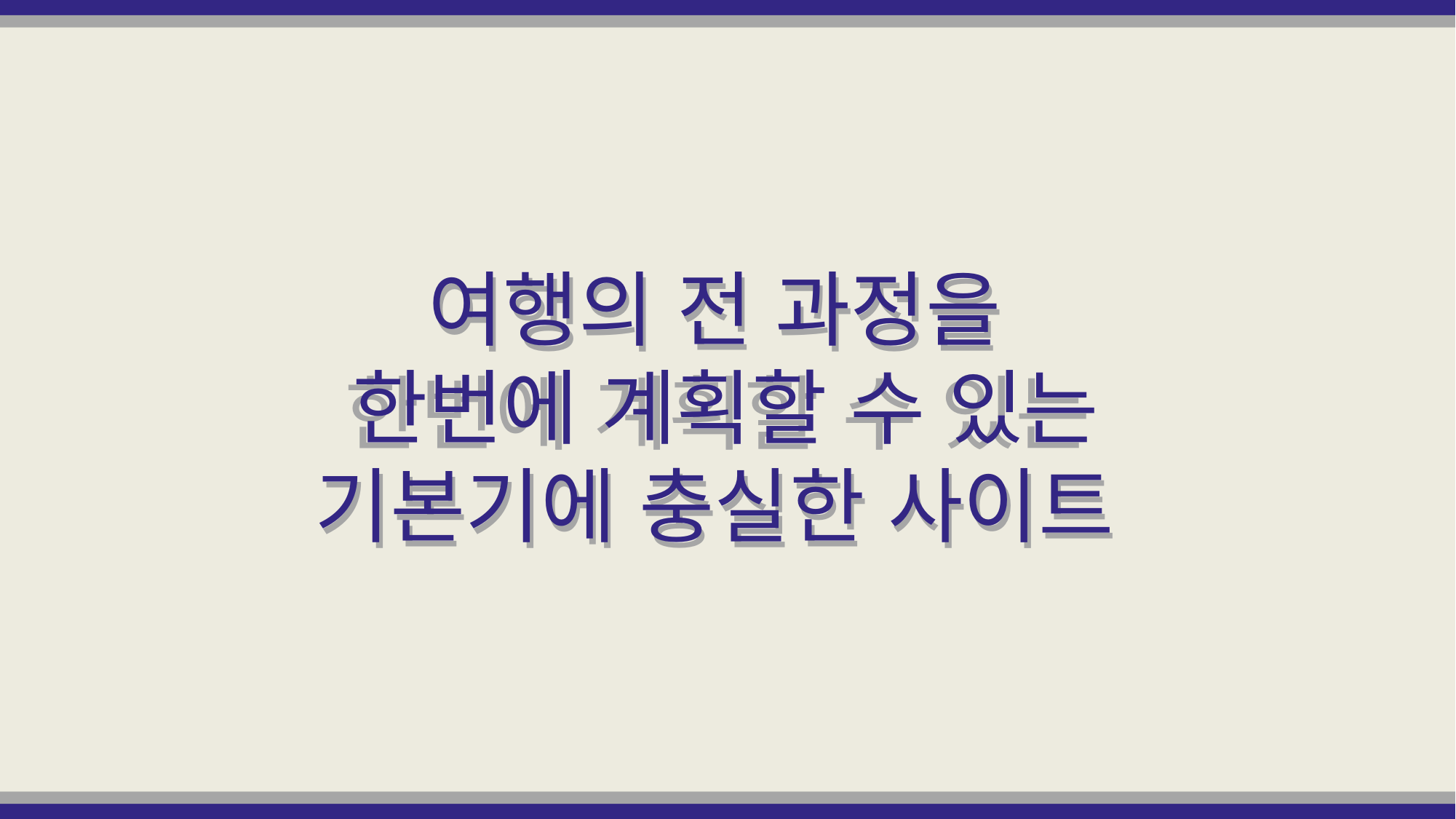

C. 기획 배경 및 목표 (추가 내용 중심으로)

여행의 전 과정을
한번에 계획할 수 있는
기본기에 충실한 사이트
여행의 전 과정을
한번에 계획할 수 있는
기본기에 충실한 사이트